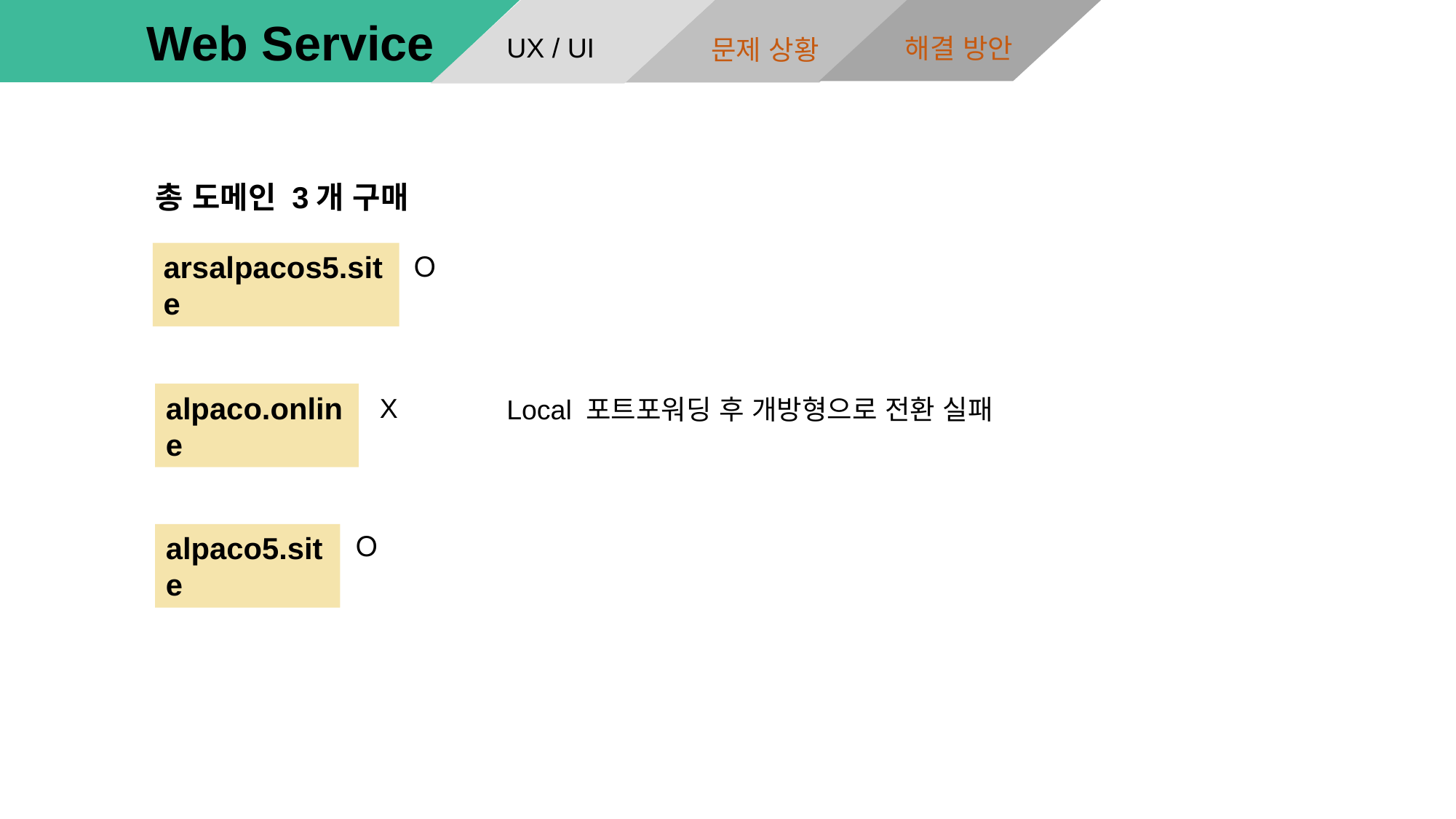

해결 방안

문제 상황

UX / UI
Web Service
총 도메인 3개 구매
arsalpacos5.site
Ｏ
alpaco.online
X
Local 포트포워딩 후 개방형으로 전환 실패
alpaco5.site
Ｏ